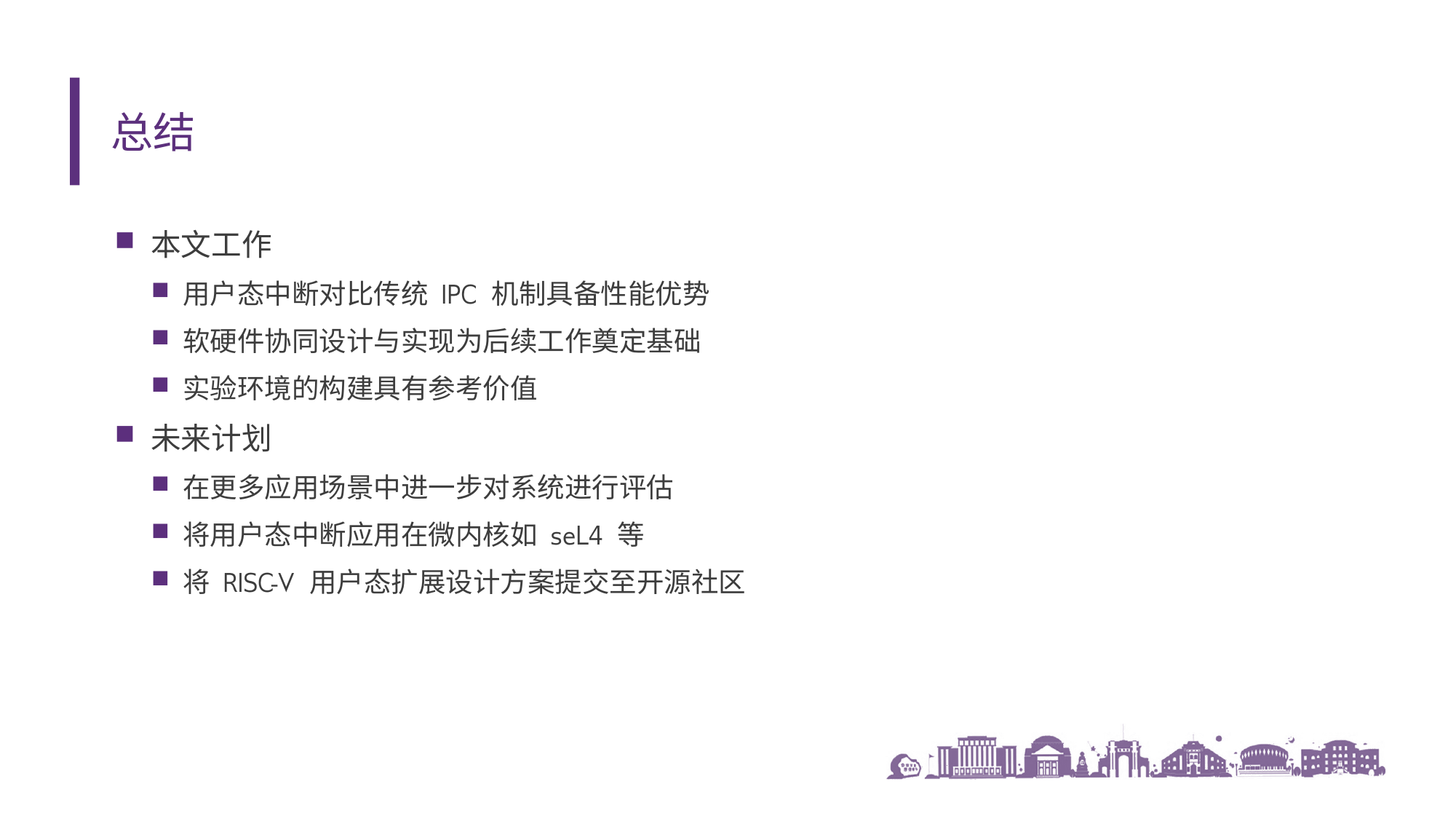

# 总结
本文工作
用户态中断对比传统 IPC 机制具备性能优势
软硬件协同设计与实现为后续工作奠定基础
实验环境的构建具有参考价值
未来计划
在更多应用场景中进一步对系统进行评估
将用户态中断应用在微内核如 seL4 等
将 RISC-V 用户态扩展设计方案提交至开源社区